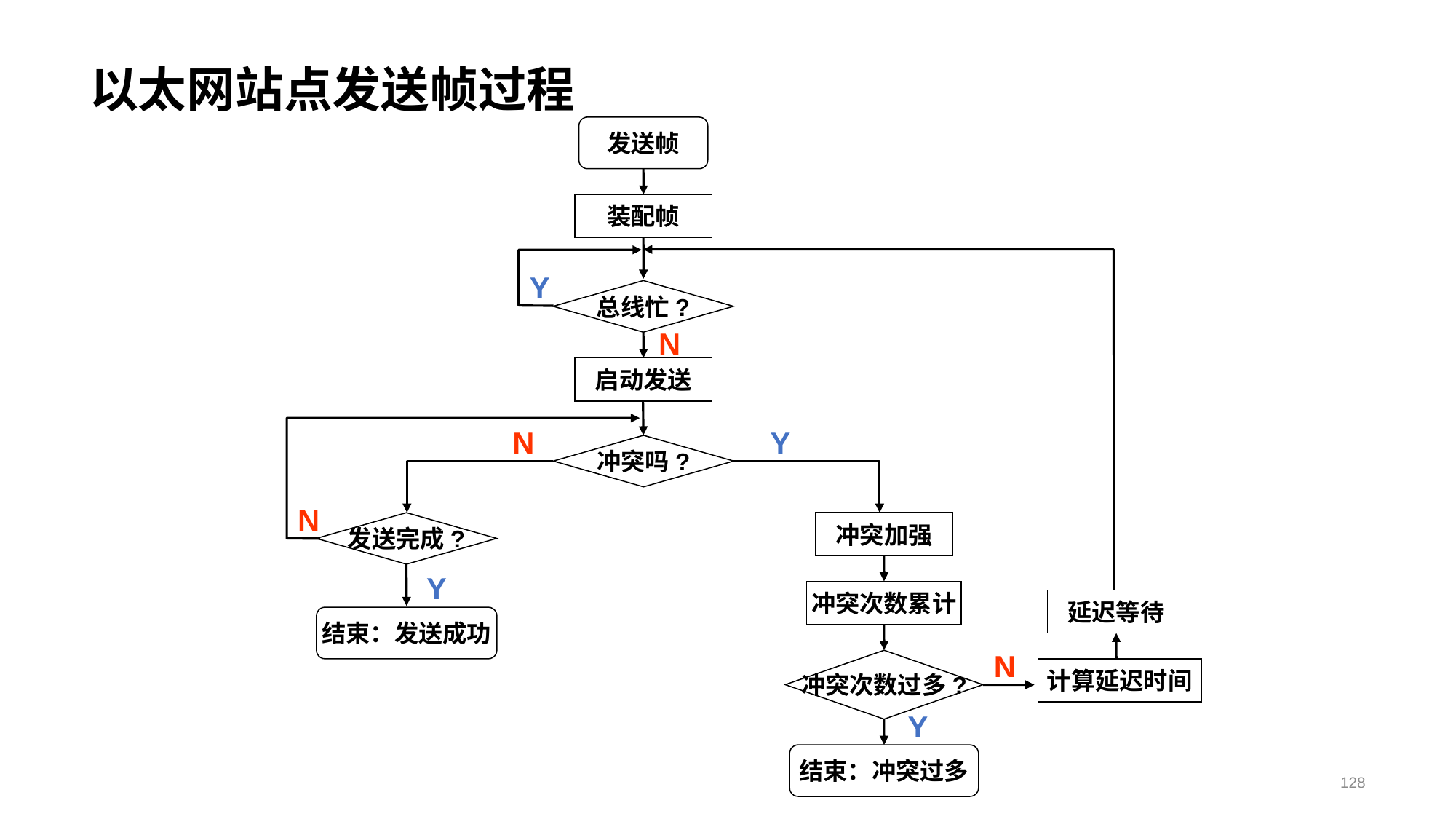

# 以太网站点发送帧过程
发送帧

装配帧

Y
总线忙?
N

启动发送

N
Y
冲突吗?

N
发送完成?
冲突加强

Y
冲突次数累计
延迟等待
结束：发送成功

N
冲突次数过多?
计算延迟时间

Y

结束：冲突过多
128